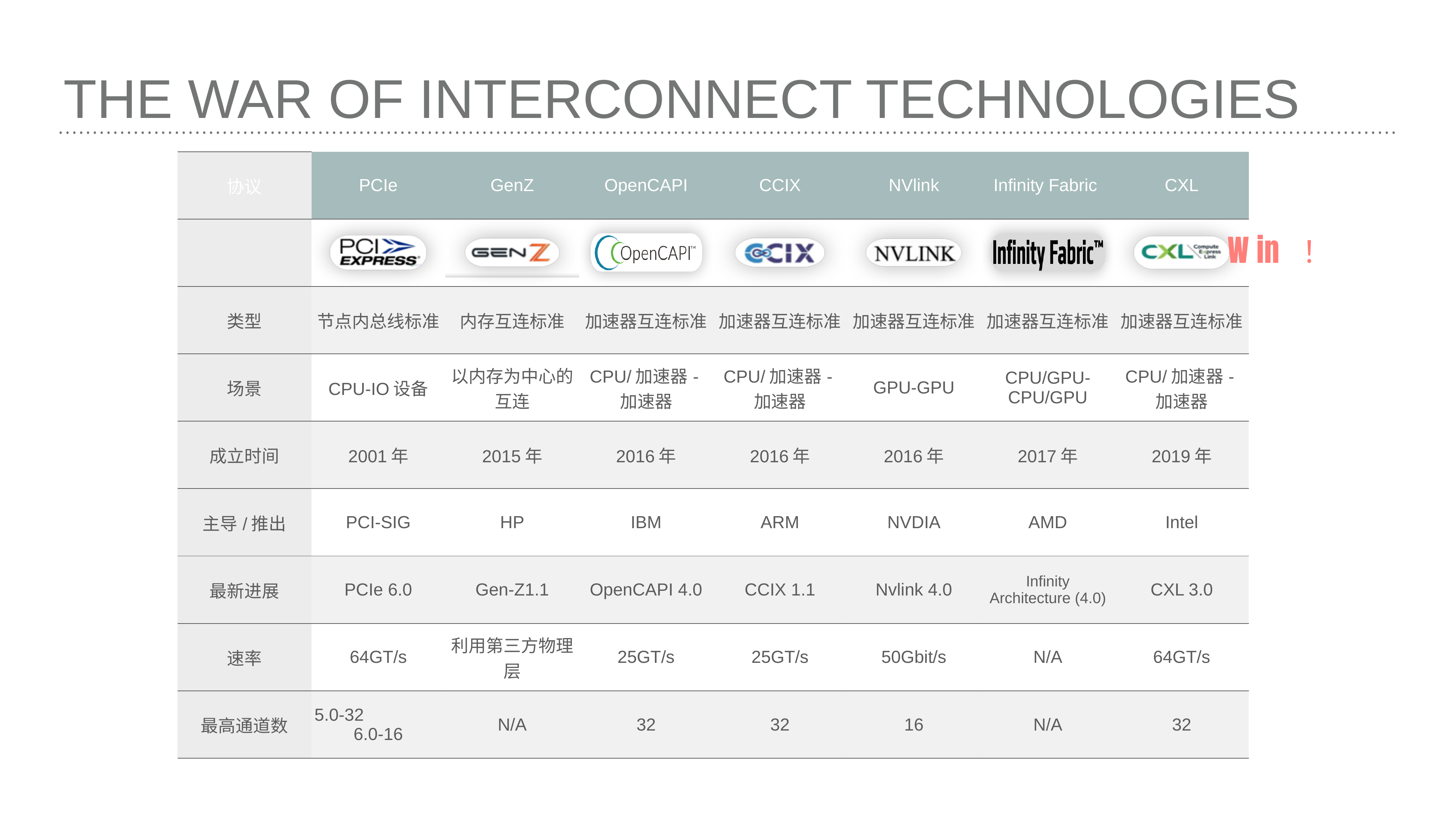

# The war of interconnect technologies

| 协议 | PCIe | GenZ | OpenCAPI | CCIX | NVlink | Infinity Fabric | CXL |
| --- | --- | --- | --- | --- | --- | --- | --- |
|  |  |  |  |  |  |  |  |
| 类型 | 节点内总线标准 | 内存互连标准 | 加速器互连标准 | 加速器互连标准 | 加速器互连标准 | 加速器互连标准 | 加速器互连标准 |
| 场景 | CPU-IO设备 | 以内存为中心的互连 | CPU/加速器-加速器 | CPU/加速器-加速器 | GPU-GPU | CPU/GPU-CPU/GPU | CPU/加速器-加速器 |
| 成立时间 | 2001年 | 2015年 | 2016年 | 2016年 | 2016年 | 2017年 | 2019年 |
| 主导/推出 | PCI-SIG | HP | IBM | ARM | NVDIA | AMD | Intel |
| 最新进展 | PCIe 6.0 | Gen-Z1.1 | OpenCAPI 4.0 | CCIX 1.1 | Nvlink 4.0 | Infinity Architecture (4.0) | CXL 3.0 |
| 速率 | 64GT/s | 利用第三方物理层 | 25GT/s | 25GT/s | 50Gbit/s | N/A | 64GT/s |
| 最高通道数 | 5.0-32 6.0-16 | N/A | 32 | 32 | 16 | N/A | 32 |
W in  ！